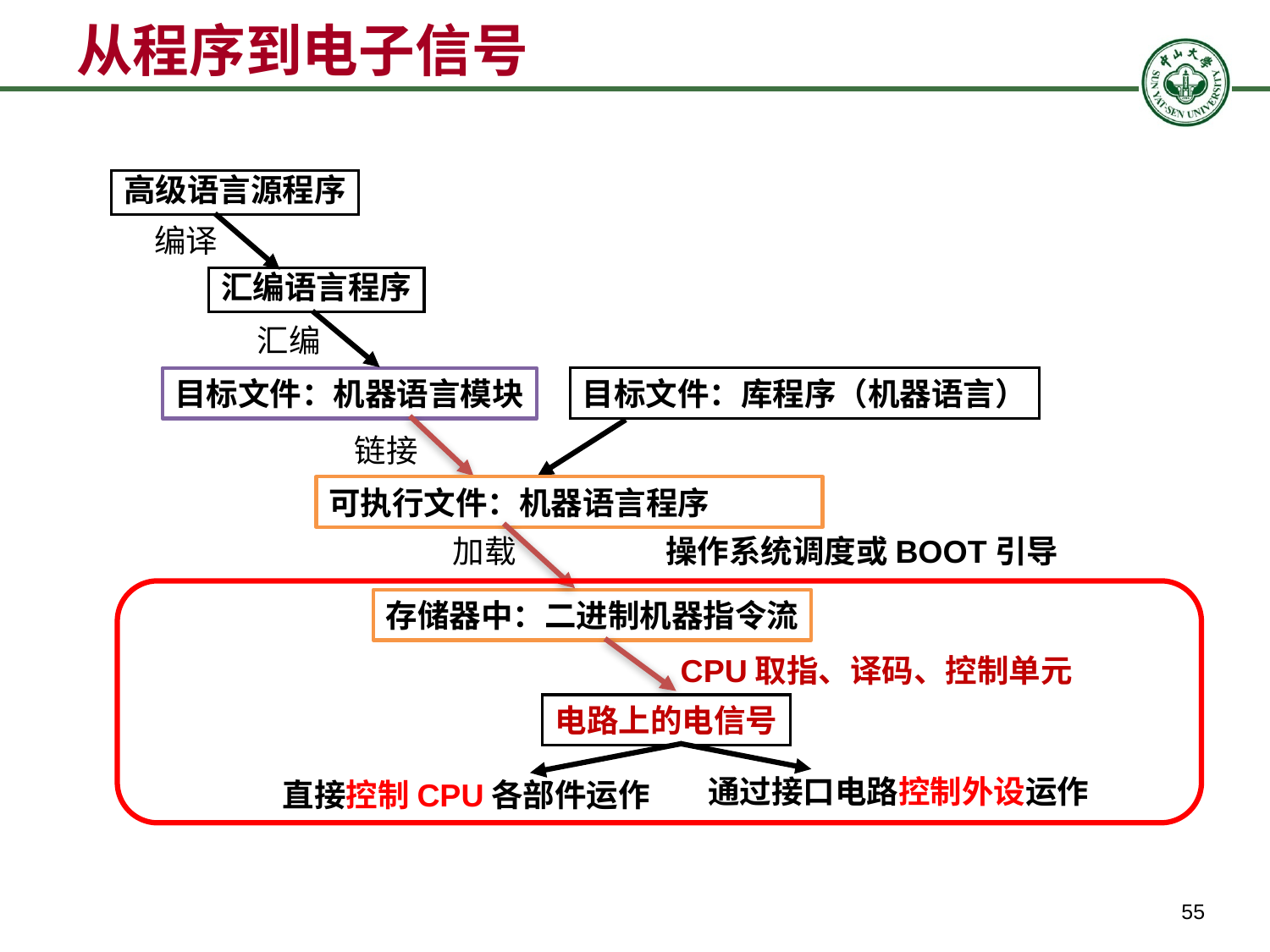

# 从程序到电子信号
高级语言源程序

编译
汇编语言程序

汇编
目标文件：机器语言模块
目标文件：库程序（机器语言）

链接
可执行文件：机器语言程序

加载
操作系统调度或BOOT引导

存储器中：二进制机器指令流

CPU取指、译码、控制单元
电路上的电信号

通过接口电路控制外设运作
直接控制CPU各部件运作